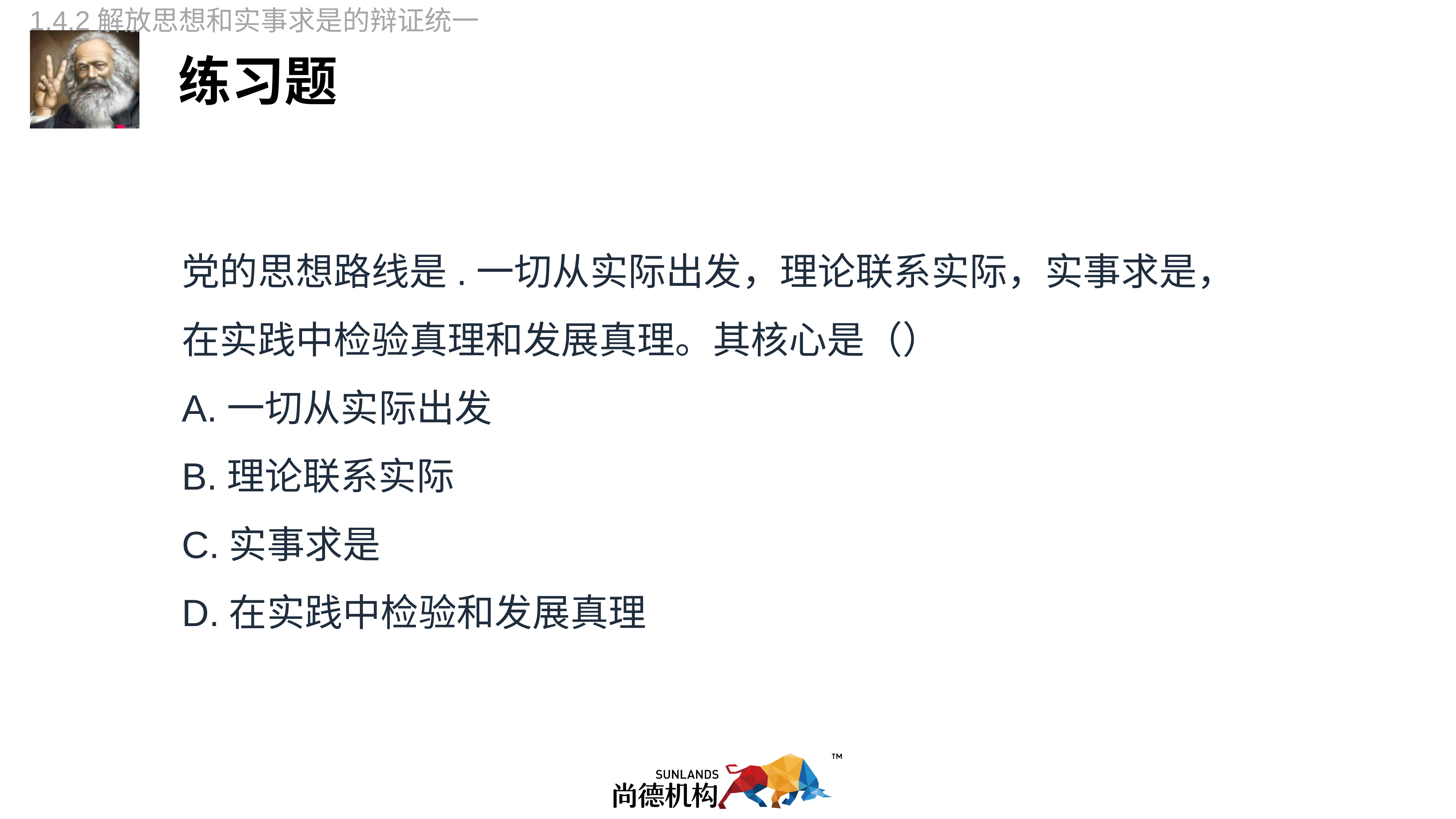

1.4.2解放思想和实事求是的辩证统一
党的思想路线是.一切从实际出发，理论联系实际，实事求是，
在实践中检验真理和发展真理。其核心是（）
A.一切从实际出发
B.理论联系实际
C.实事求是
D.在实践中检验和发展真理